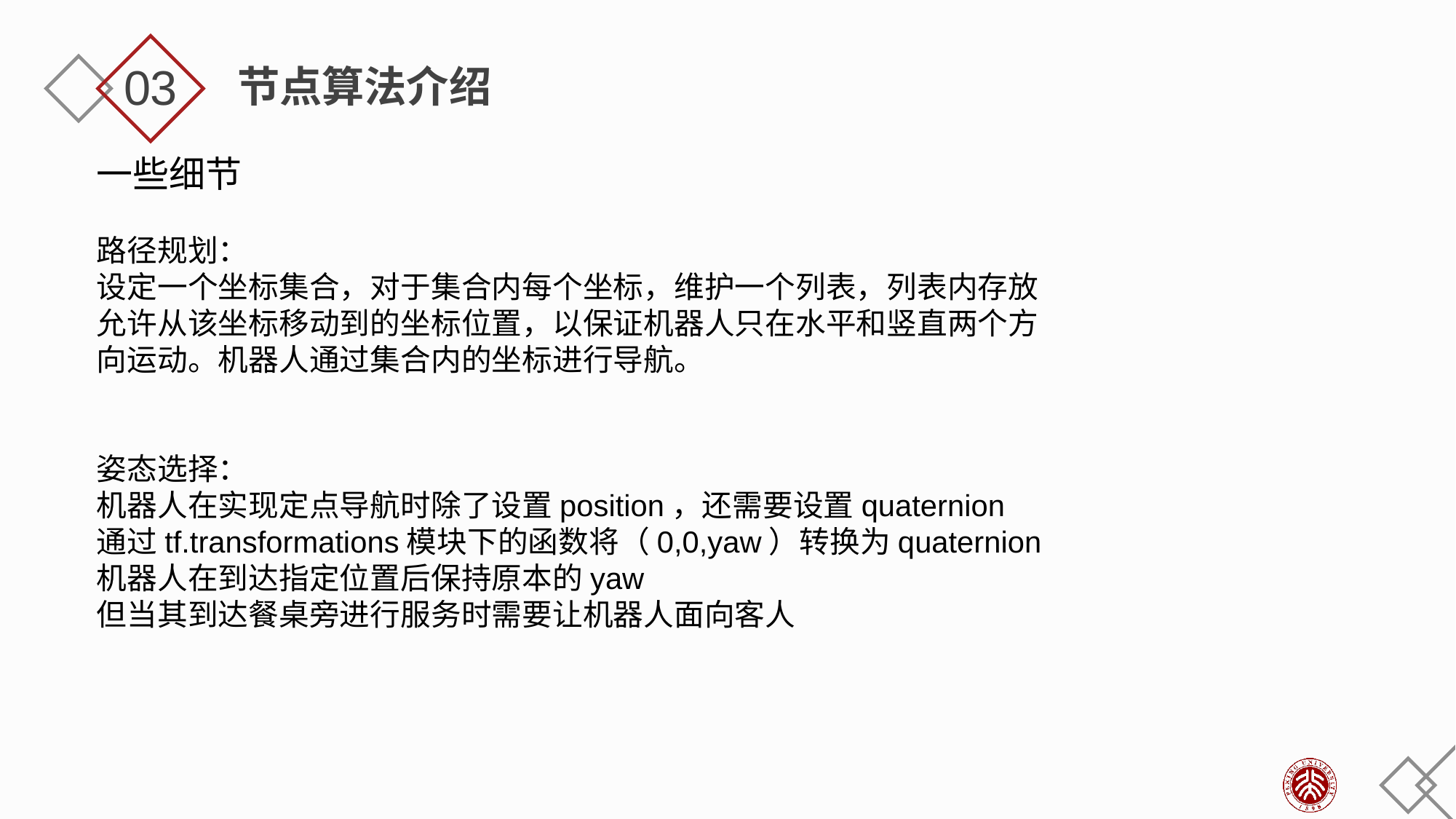

03
节点算法介绍

一些细节
路径规划：
设定一个坐标集合，对于集合内每个坐标，维护一个列表，列表内存放允许从该坐标移动到的坐标位置，以保证机器人只在水平和竖直两个方向运动。机器人通过集合内的坐标进行导航。

姿态选择：
机器人在实现定点导航时除了设置position，还需要设置quaternion
通过tf.transformations模块下的函数将（0,0,yaw）转换为quaternion
机器人在到达指定位置后保持原本的yaw
但当其到达餐桌旁进行服务时需要让机器人面向客人
17